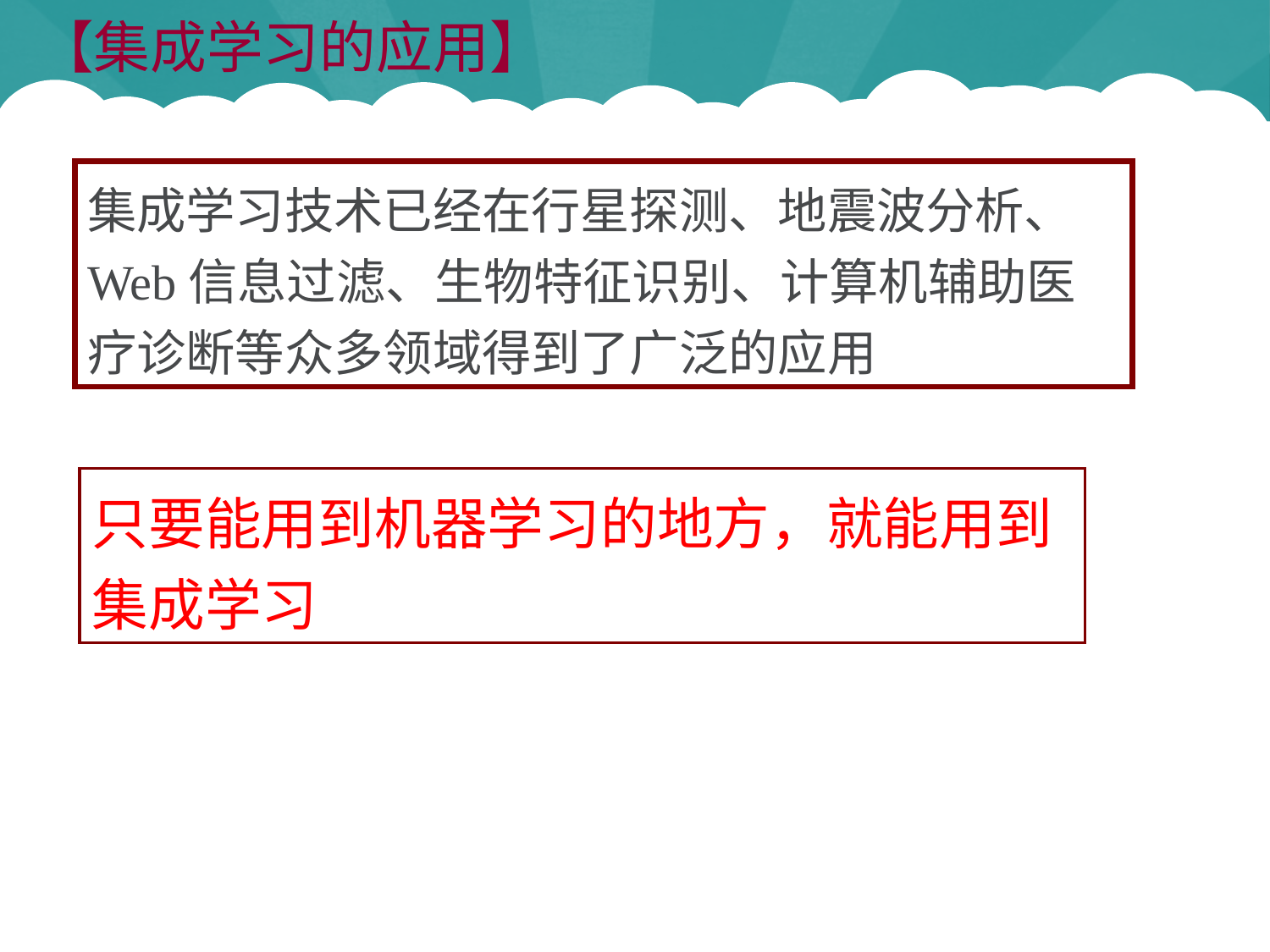

【集成学习的应用】
集成学习技术已经在行星探测、地震波分析、Web信息过滤、生物特征识别、计算机辅助医疗诊断等众多领域得到了广泛的应用
只要能用到机器学习的地方，就能用到集成学习